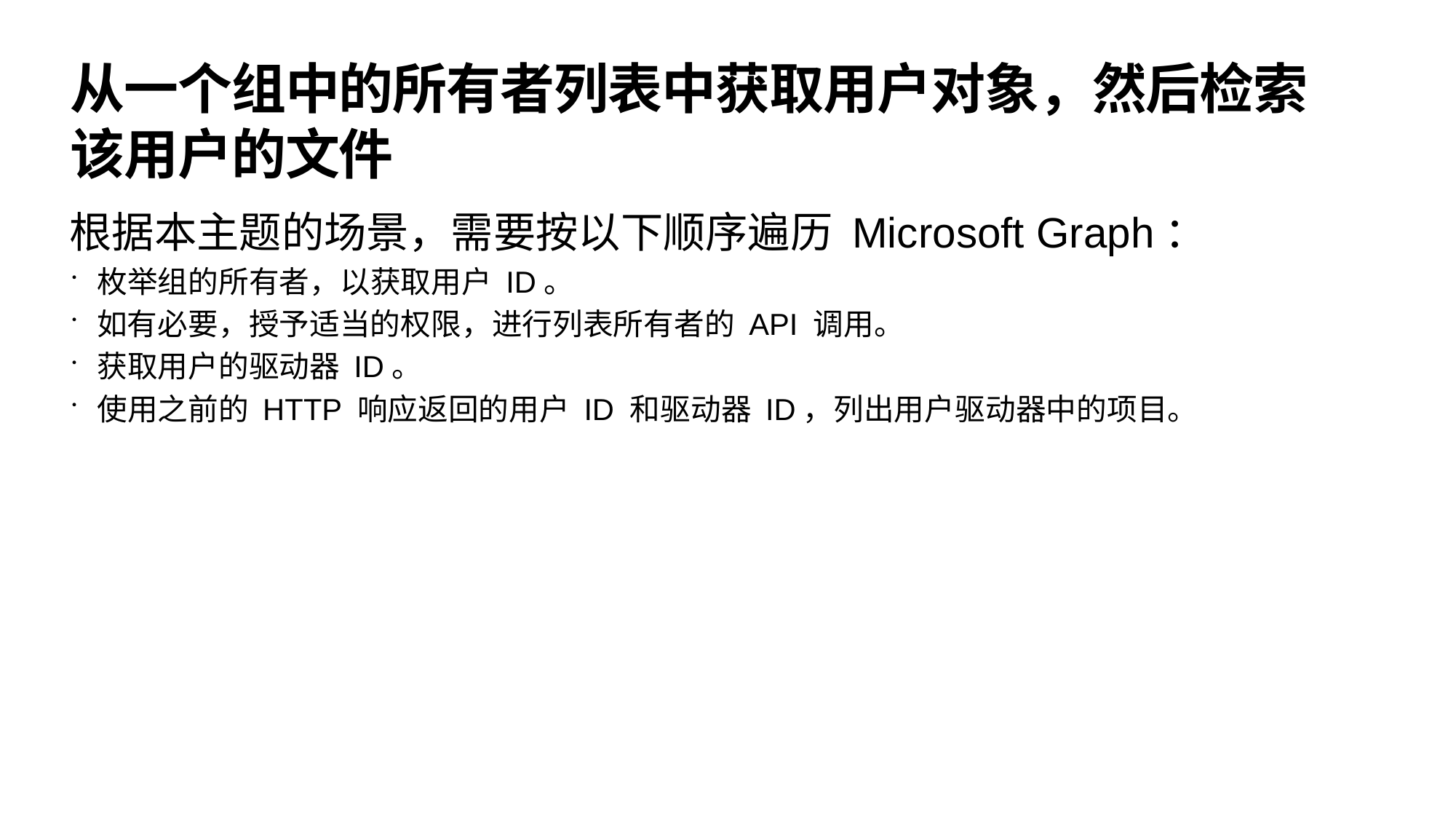

# 从一个组中的所有者列表中获取用户对象，然后检索该用户的文件
根据本主题的场景，需要按以下顺序遍历 Microsoft Graph：
枚举组的所有者，以获取用户 ID。
如有必要，授予适当的权限，进行列表所有者的 API 调用。
获取用户的驱动器 ID。
使用之前的 HTTP 响应返回的用户 ID 和驱动器 ID，列出用户驱动器中的项目。